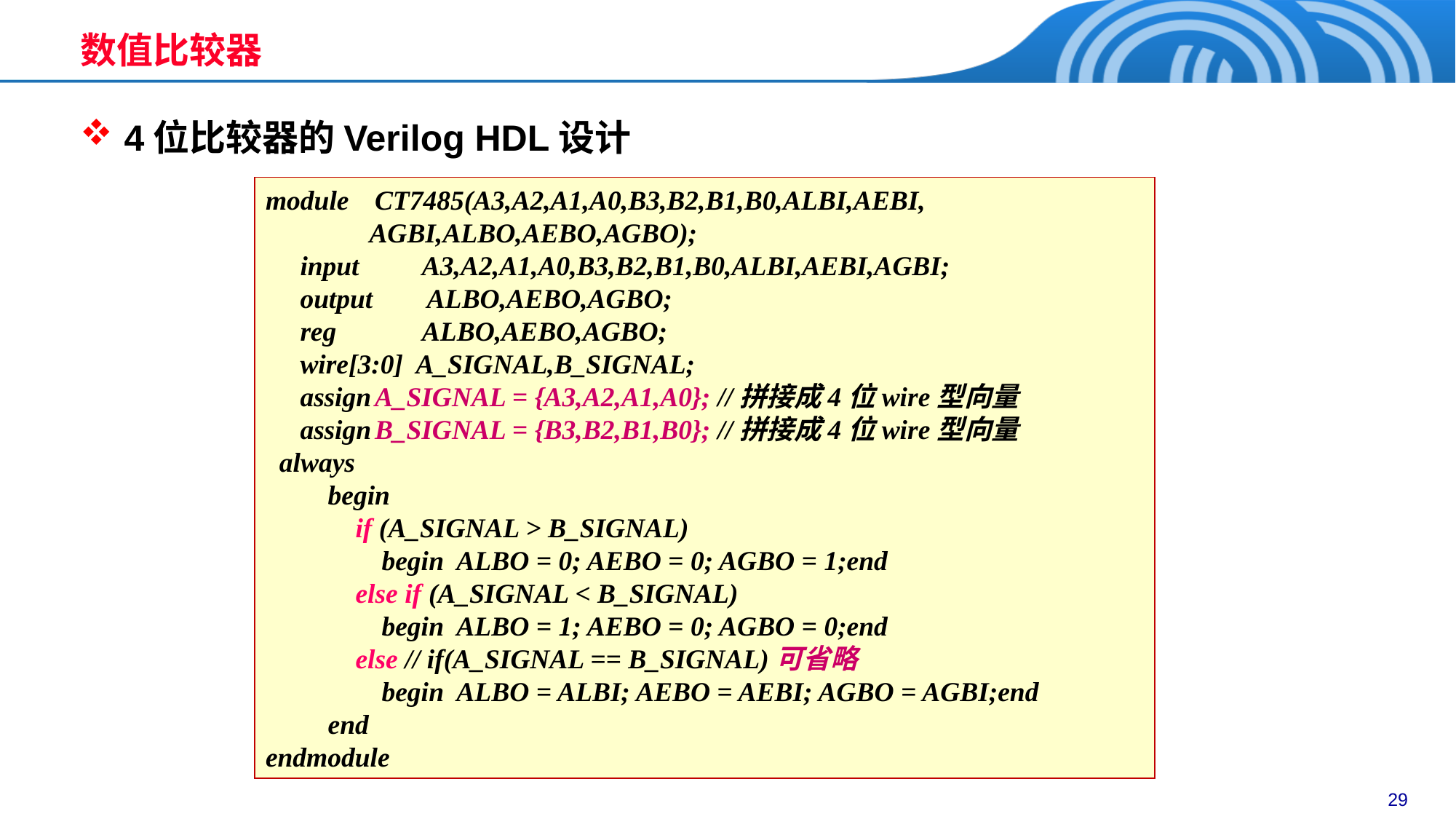

# 数值比较器
4位比较器的Verilog HDL设计
module	CT7485(A3,A2,A1,A0,B3,B2,B1,B0,ALBI,AEBI,
               AGBI,ALBO,AEBO,AGBO);
     input	       A3,A2,A1,A0,B3,B2,B1,B0,ALBI,AEBI,AGBI;
     output        ALBO,AEBO,AGBO;
     reg	       ALBO,AEBO,AGBO;
     wire[3:0]  A_SIGNAL,B_SIGNAL;
     assign	A_SIGNAL = {A3,A2,A1,A0}; //拼接成4位wire型向量
     assign	B_SIGNAL = {B3,B2,B1,B0}; //拼接成4位wire型向量
  always
         begin
             if (A_SIGNAL > B_SIGNAL)
	 begin  ALBO = 0; AEBO = 0; AGBO = 1;end
             else if (A_SIGNAL < B_SIGNAL)
	 begin  ALBO = 1; AEBO = 0; AGBO = 0;end
             else // if(A_SIGNAL == B_SIGNAL)可省略
	 begin  ALBO = ALBI; AEBO = AEBI; AGBO = AGBI;end
         end
endmodule